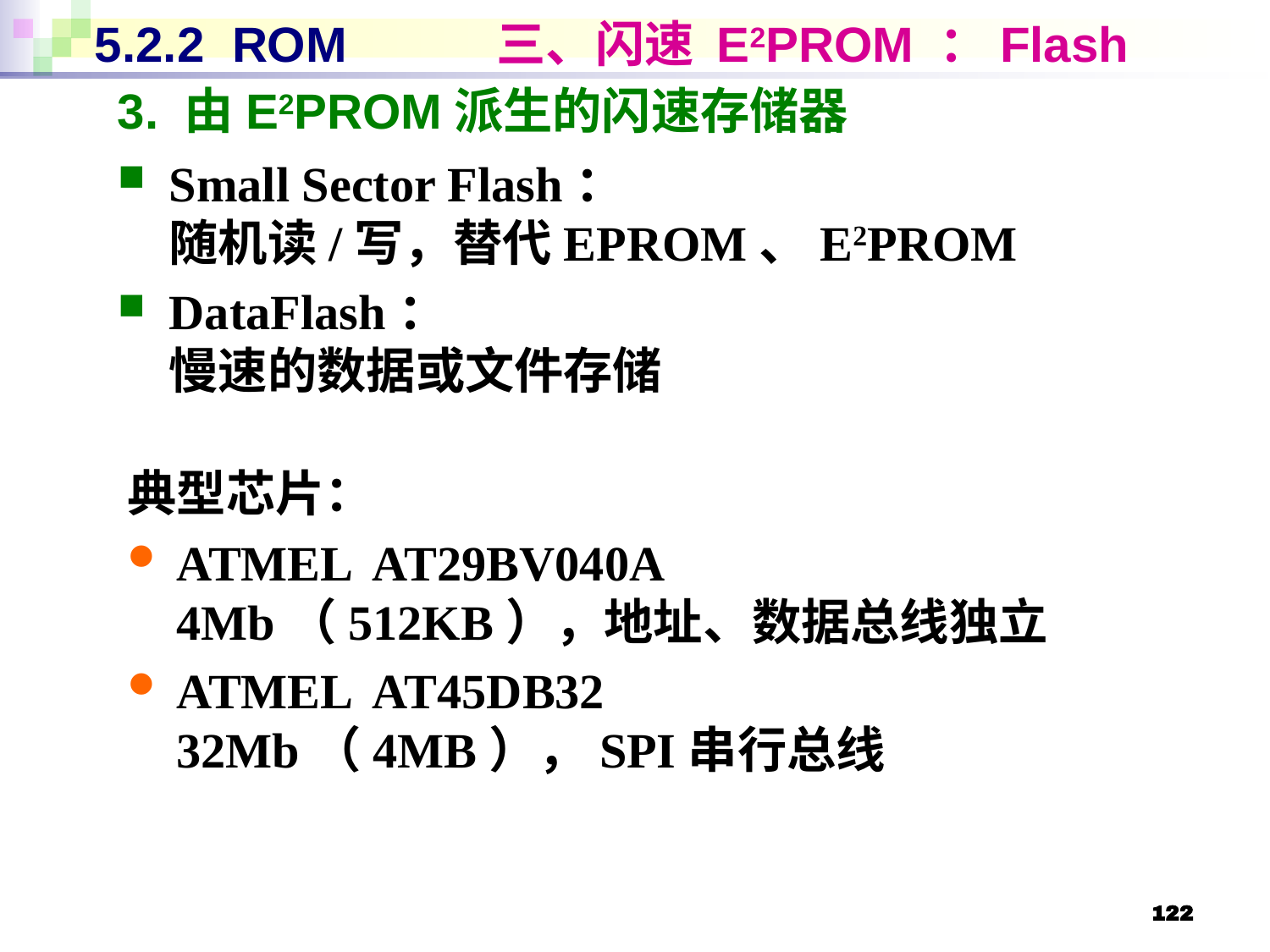

# 5.2.2  ROM          三、闪速 E2PROM ：Flash
3. 由E2PROM派生的闪速存储器
Small Sector Flash：
随机读/写，替代EPROM、E2PROM
DataFlash：
慢速的数据或文件存储
典型芯片：
ATMEL  AT29BV040A
4Mb（512KB），地址、数据总线独立
ATMEL  AT45DB32
32Mb（4MB），SPI串行总线
122